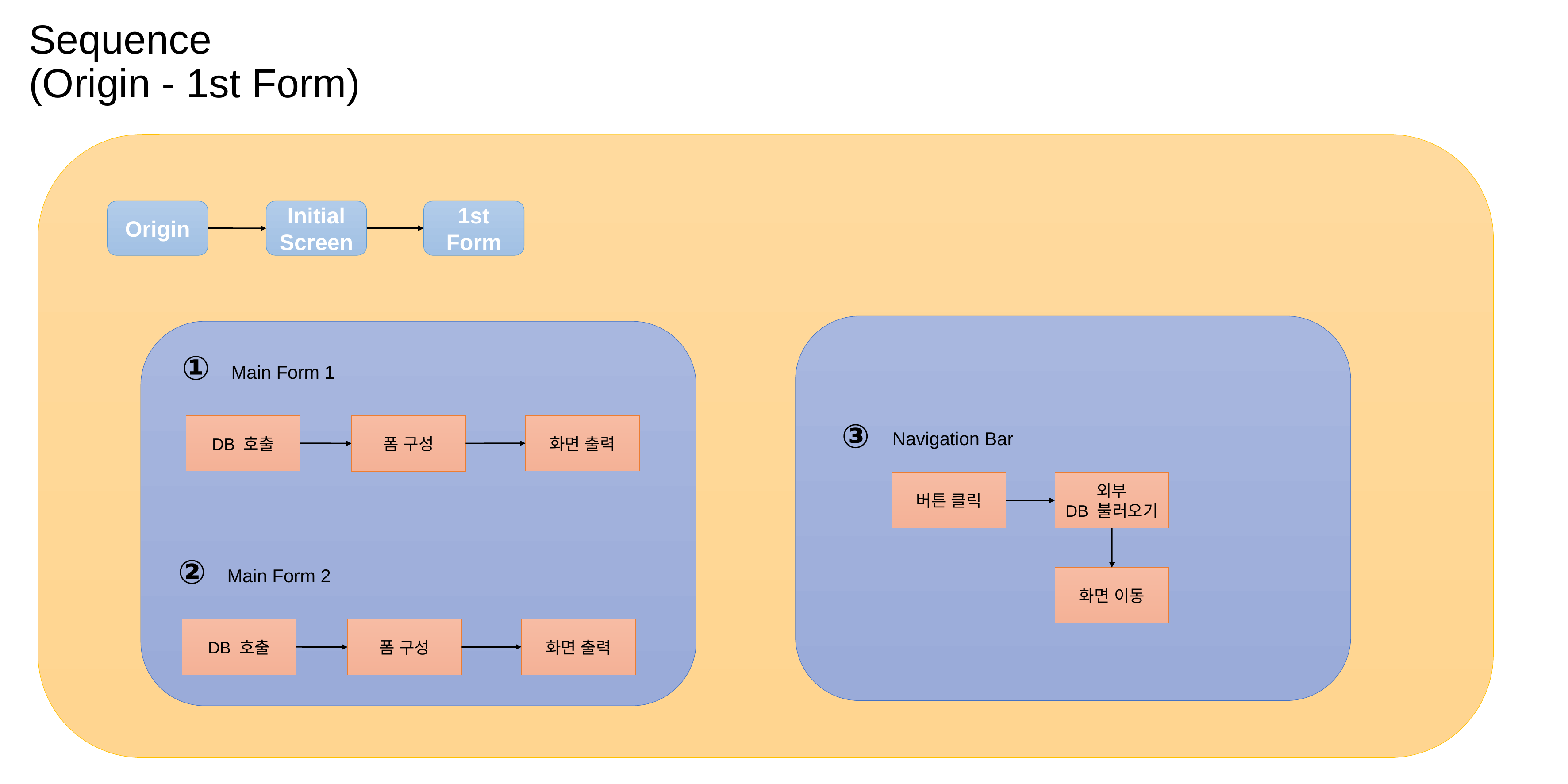

Sequence
(Origin - 1st Form)

Origin
Initial
Screen
1st
Form

①
Main Form 1
③
DB 호출
화면 출력
폼 구성
Navigation Bar
버튼 클릭
외부
DB 불러오기
②
Main Form 2
화면 이동
DB 호출
화면 출력
폼 구성